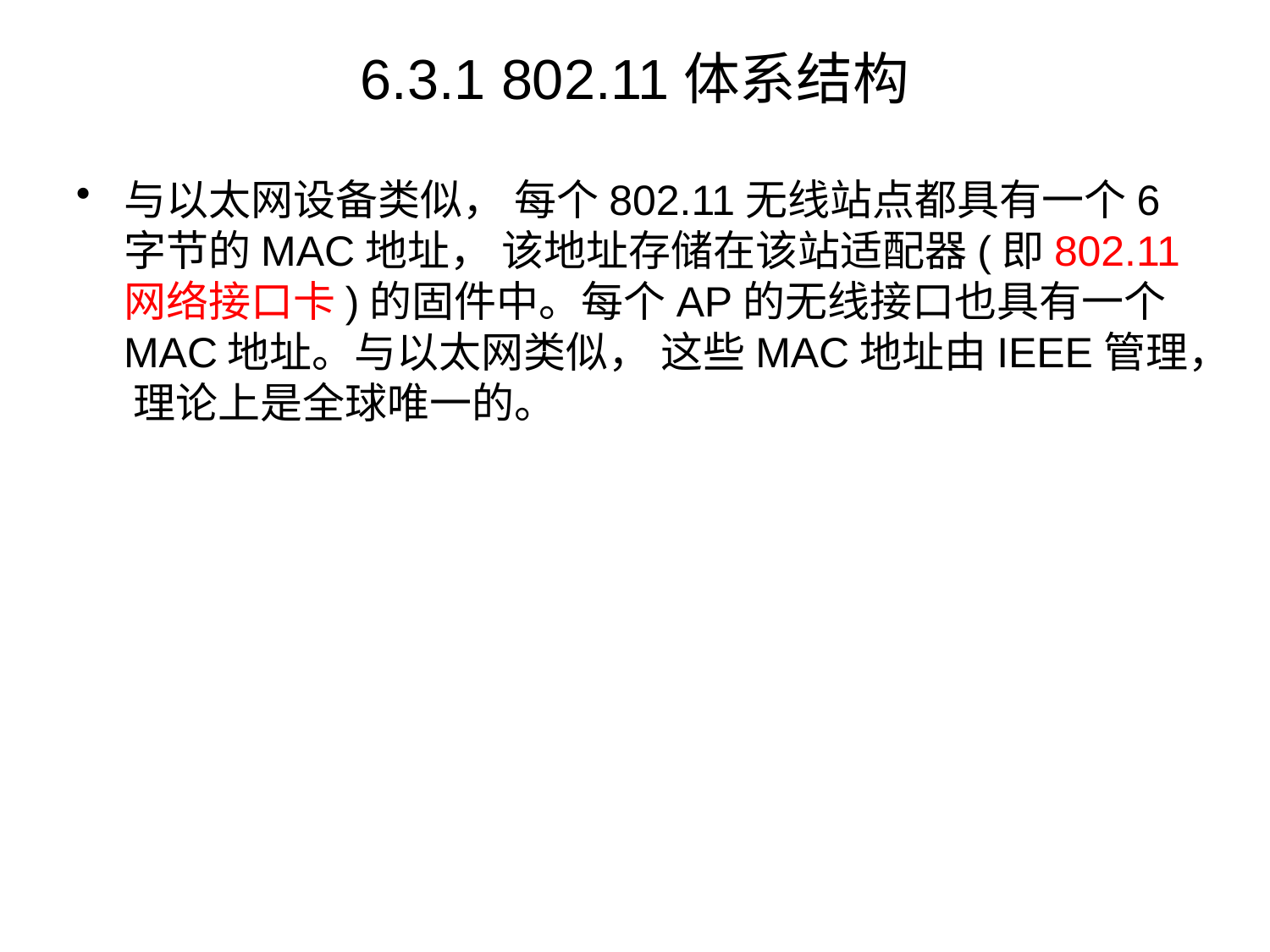

# 6.3.1 802.11体系结构
与以太网设备类似， 每个802.11无线站点都具有一个6字节的MAC地址， 该地址存储在该站适配器(即802.11网络接口卡)的固件中。每个AP的无线接口也具有一个MAC地址。与以太网类似， 这些MAC地址由IEEE管理， 理论上是全球唯一的。